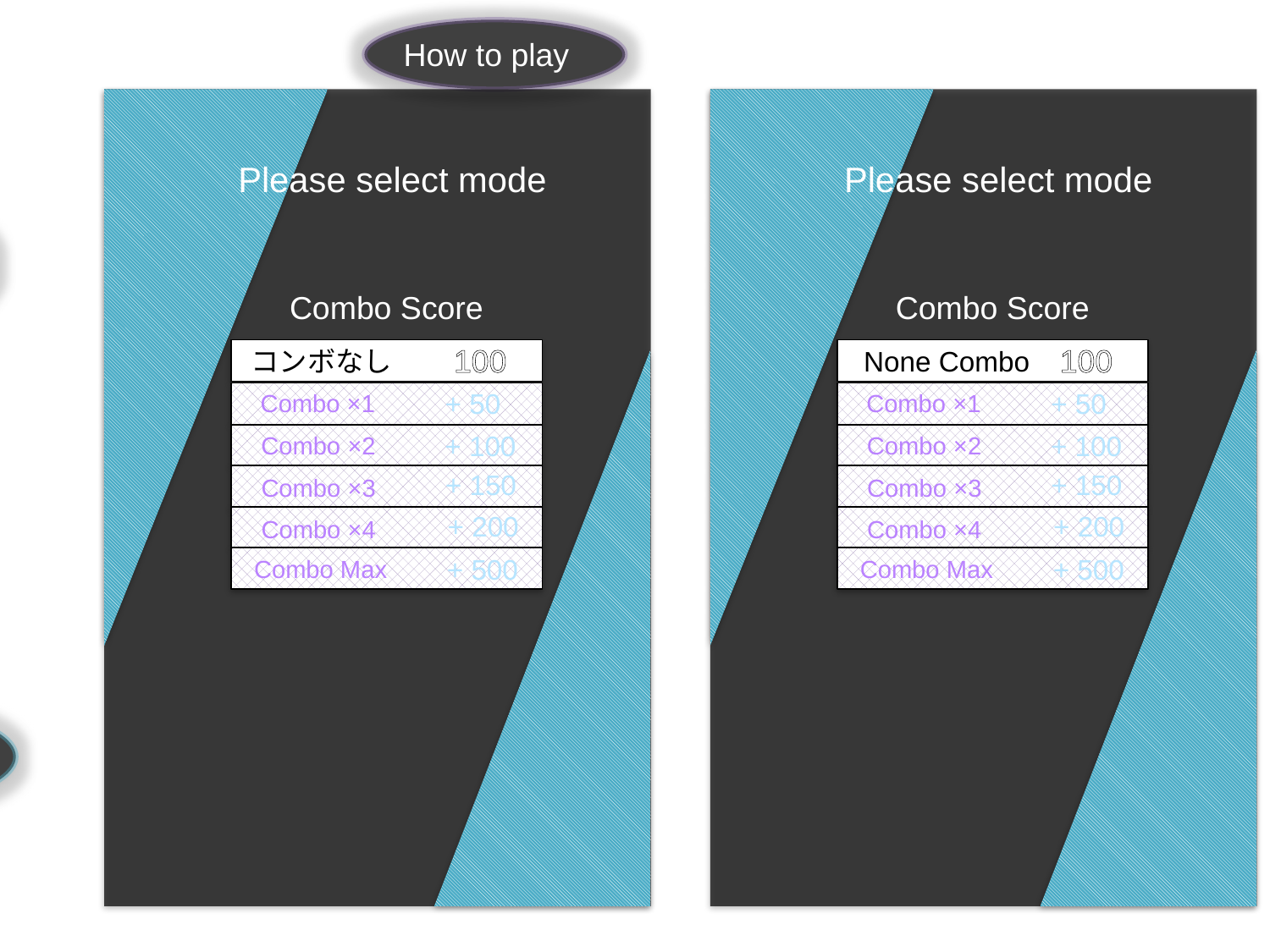

How to play

Please select mode
Combo Score
100
コンボなし

+ 50
Combo ×1

+ 100
Combo ×2
+ 150
Combo ×3
+ 200
Combo ×4
+ 500
Combo Max

Please select mode
Combo Score
100
None Combo

+ 50
Combo ×1

+ 100
Combo ×2
+ 150
Combo ×3
+ 200
Combo ×4
+ 500
Combo Max

Normal

Easy

Hard

How to play

About golden ball